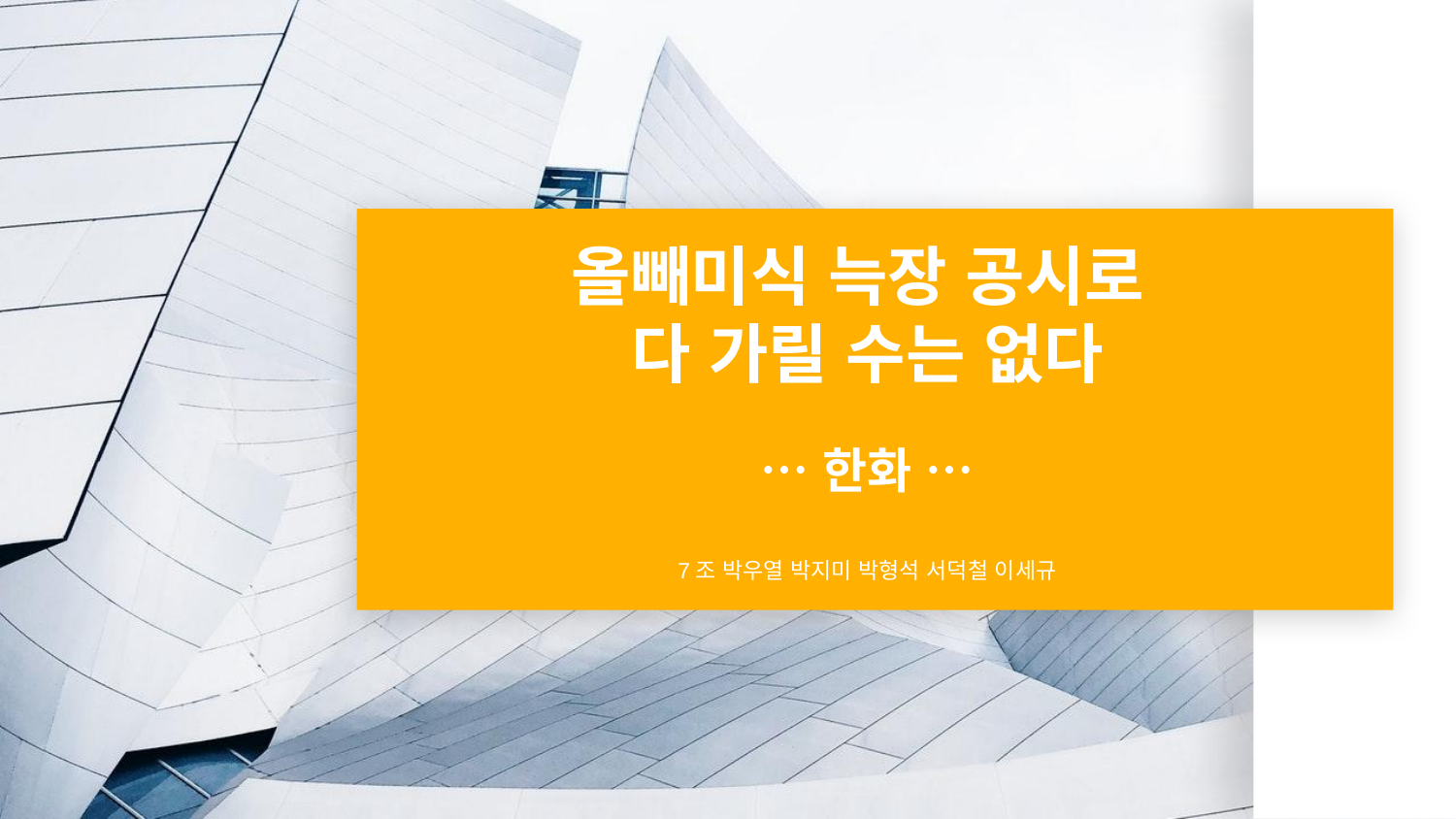

# 올빼미식 늑장 공시로 다 가릴 수는 없다 … 한화 … 7조 박우열 박지미 박형석 서덕철 이세규